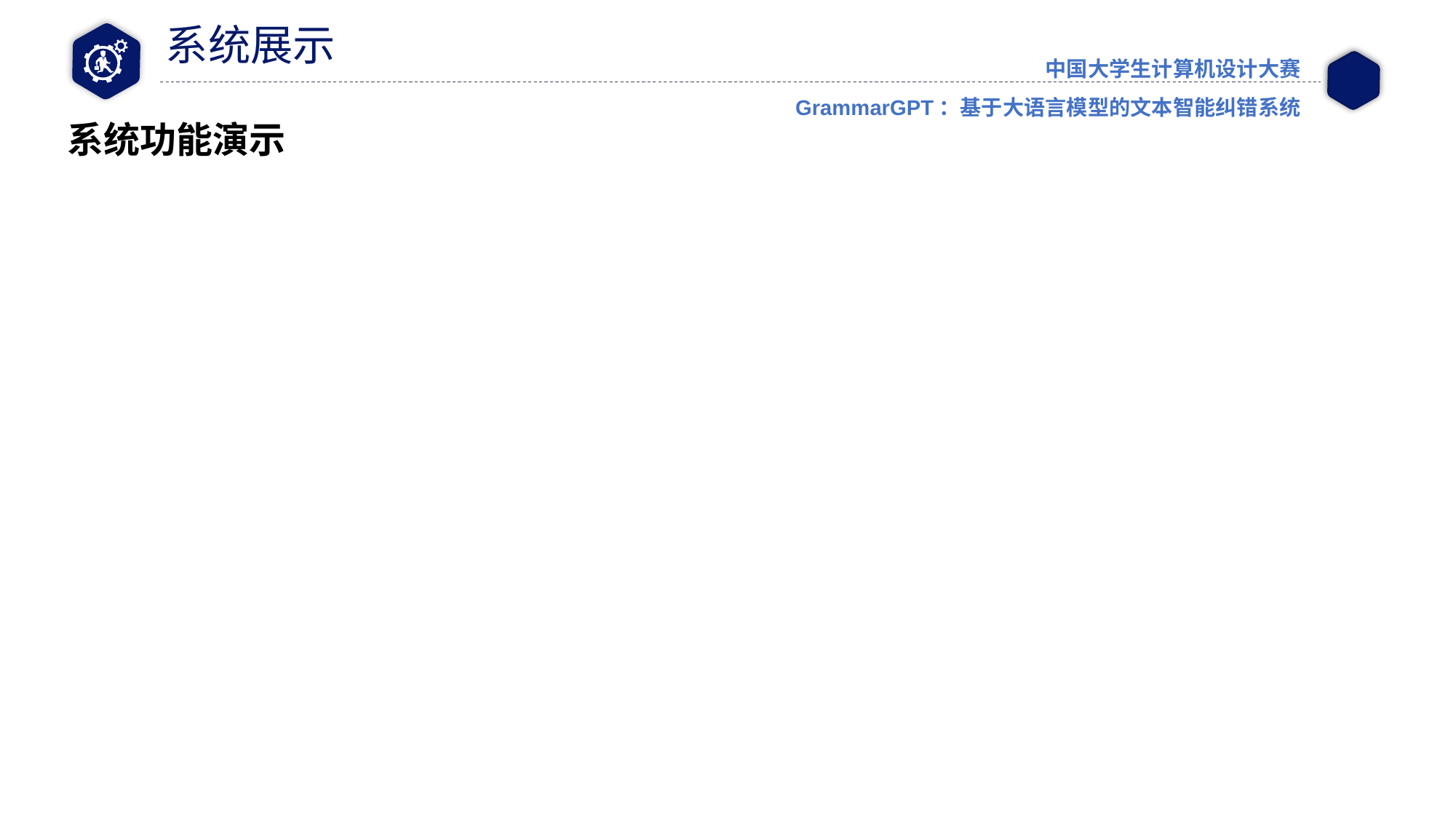

系统展示

中国大学生计算机设计大赛
GrammarGPT：基于大语言模型的文本智能纠错系统

系统功能演示